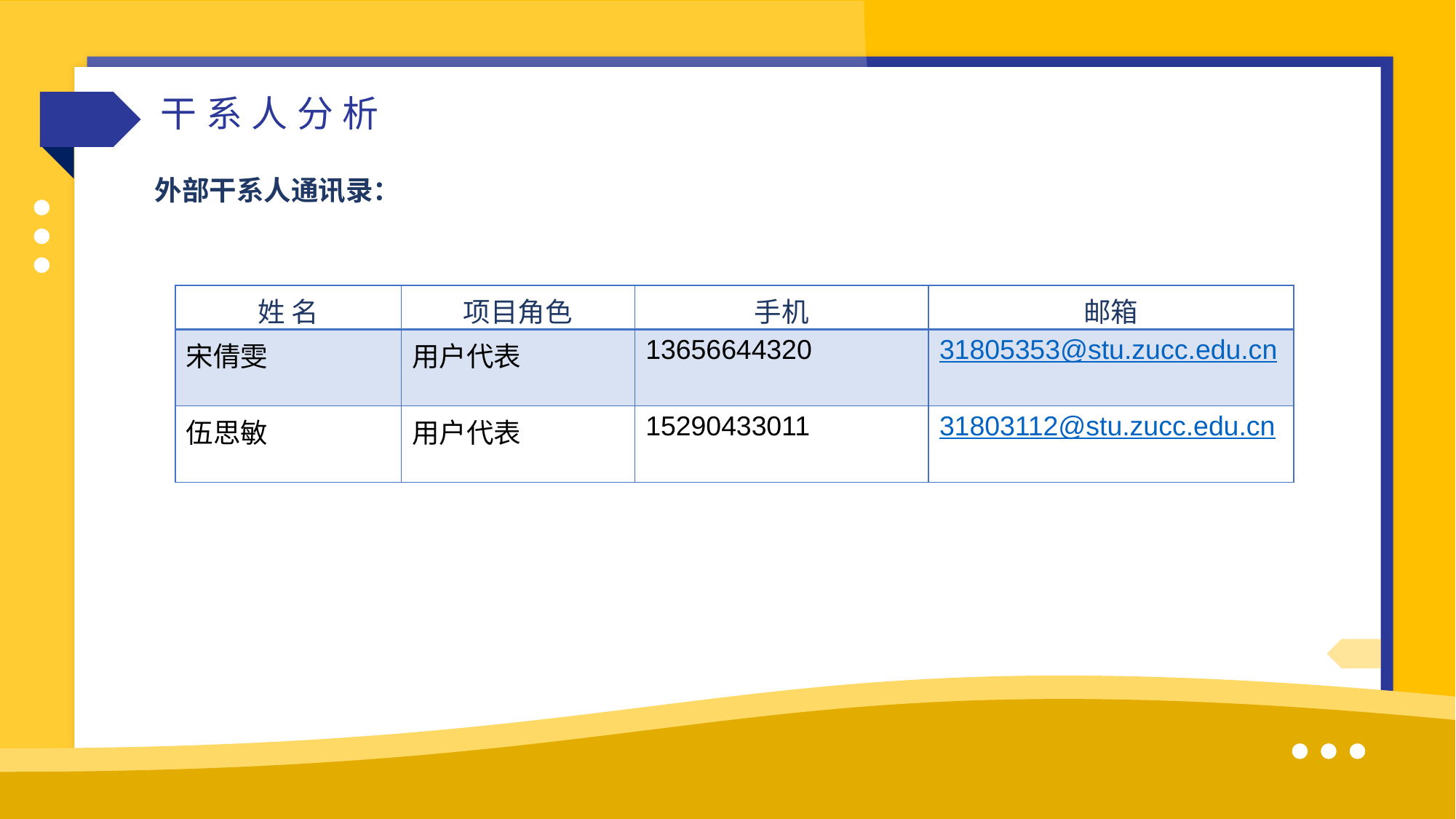

干系人分析
外部干系人通讯录：
| 姓 名 | 项目角色 | 手机 | 邮箱 |
| --- | --- | --- | --- |
| 宋倩雯 | 用户代表 | 13656644320 | 31805353@stu.zucc.edu.cn |
| 伍思敏 | 用户代表 | 15290433011 | 31803112@stu.zucc.edu.cn |